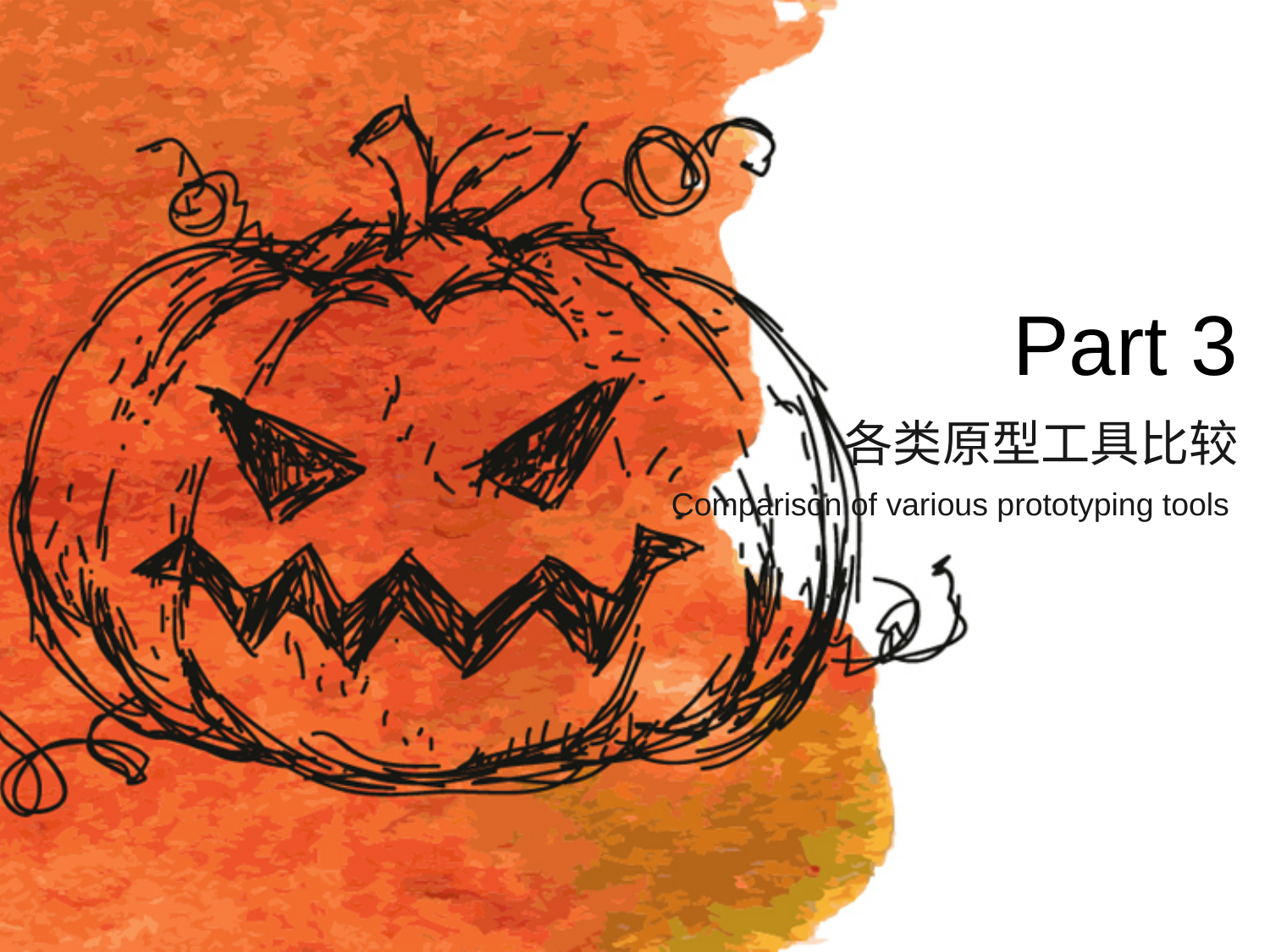

Part 3
# 各类原型工具比较
Comparison of various prototyping tools